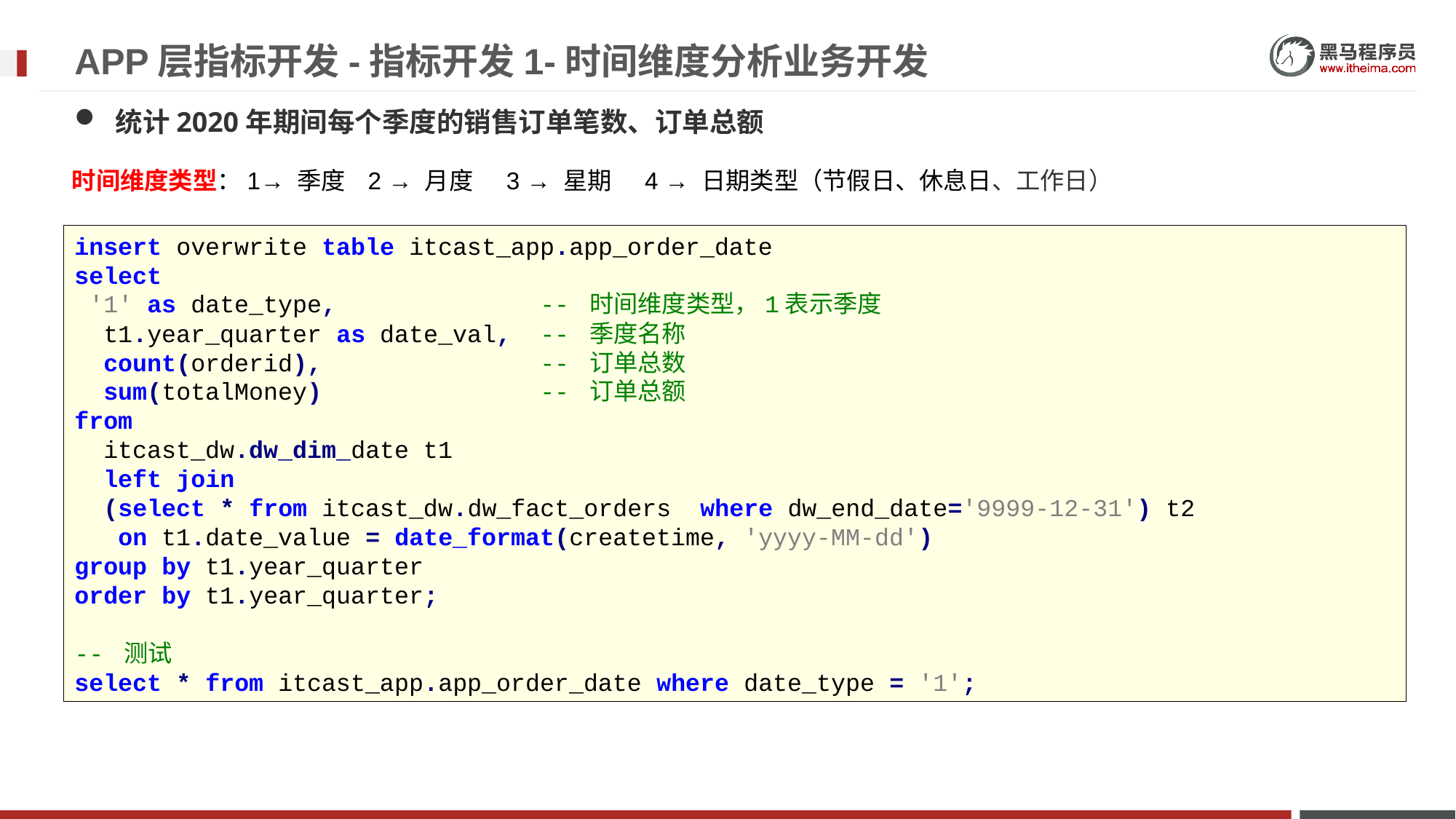

# APP层指标开发-指标开发1-时间维度分析业务开发
统计2020年期间每个季度的销售订单笔数、订单总额

时间维度类型：1→ 季度   2 → 月度     3 → 星期     4 → 日期类型（节假日、休息日、工作日）
insert overwrite table itcast_app.app_order_date
select
 '1' as date_type,              -- 时间维度类型，1表示季度
  t1.year_quarter as date_val,  -- 季度名称
  count(orderid),               -- 订单总数
  sum(totalMoney)               -- 订单总额
from
  itcast_dw.dw_dim_date t1
  left join
  (select * from itcast_dw.dw_fact_orders  where dw_end_date='9999-12-31') t2
   on t1.date_value = date_format(createtime, 'yyyy-MM-dd')
group by t1.year_quarter
order by t1.year_quarter;

-- 测试
select * from itcast_app.app_order_date where date_type = '1';